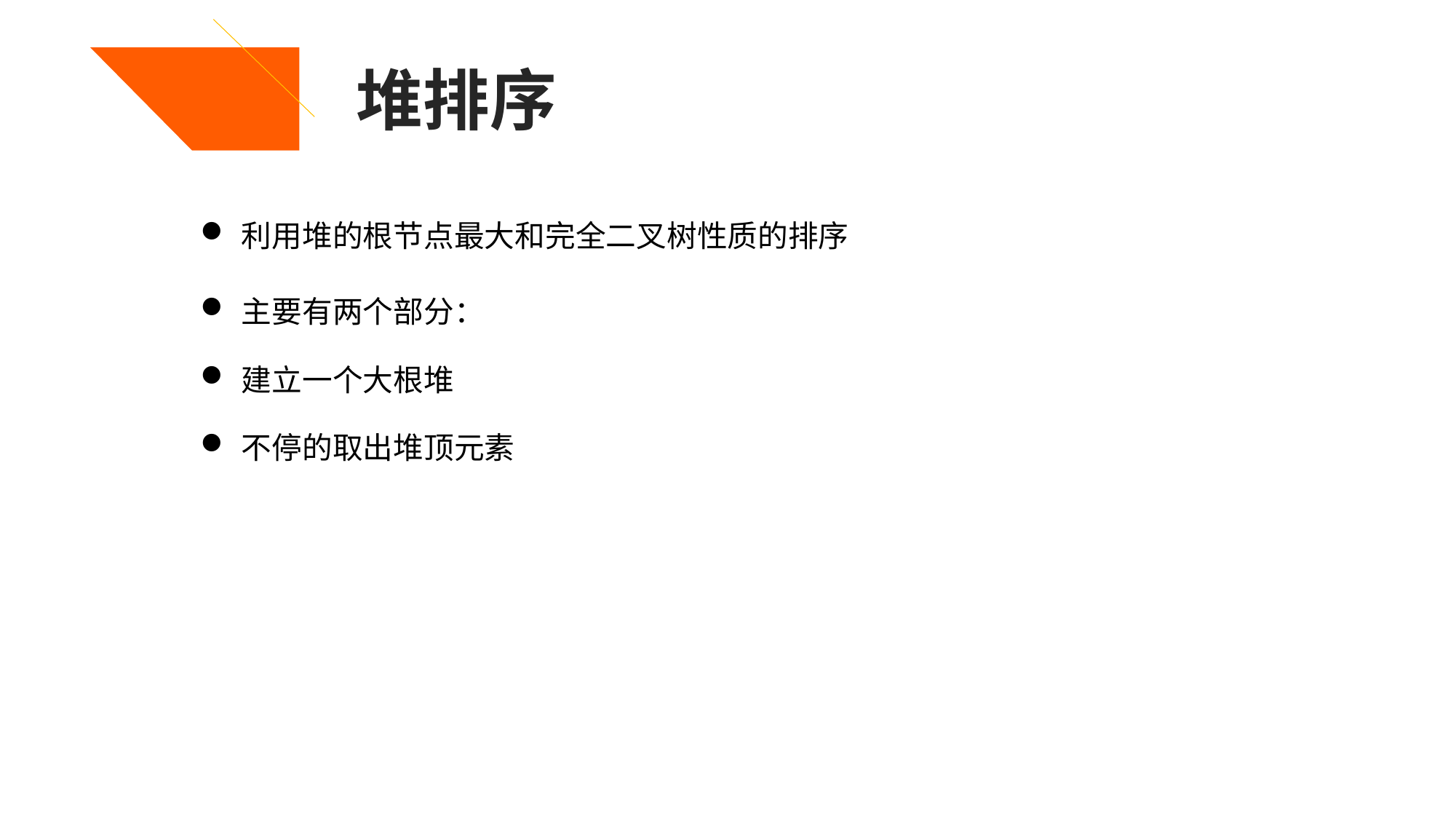

堆排序
利用堆的根节点最大和完全二叉树性质的排序
主要有两个部分：
建立一个大根堆
不停的取出堆顶元素